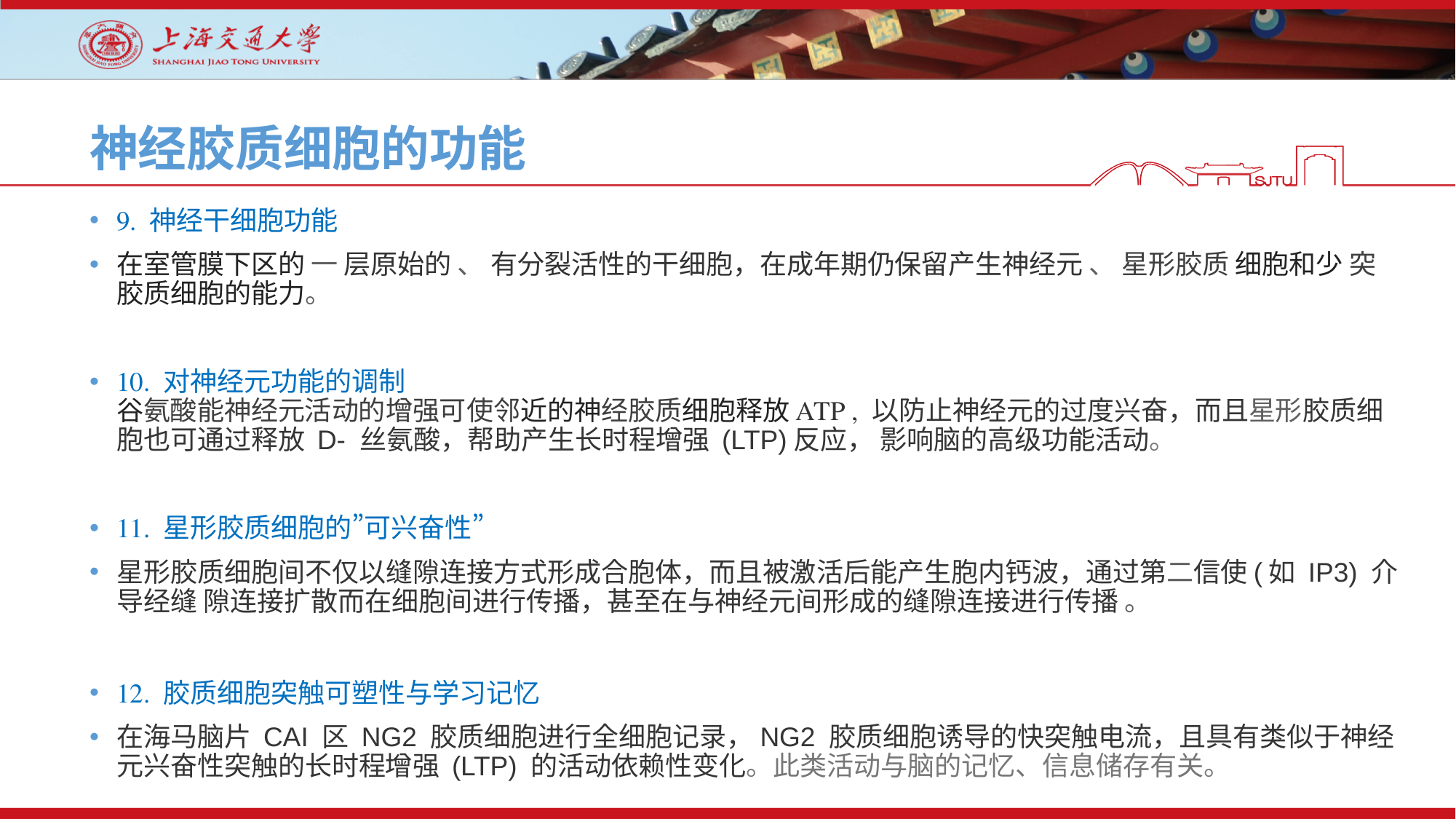

# 神经胶质细胞的功能
9. 神经干细胞功能
在室管膜下区的 一 层原始的 、 有分裂活性的干细胞，在成年期仍保留产生神经元 、 星形胶质 细胞和少 突 胶质细胞的能力。

10. 对神经元功能的调制
谷氨酸能神经元活动的增强可使邻近的神经胶质细胞释放ATP , 以防止神经元的过度兴奋，而且星形胶质细胞也可通过释放 D- 丝氨酸，帮助产生长时程增强 (LTP)反应， 影响脑的高级功能活动。

11. 星形胶质细胞的”可兴奋性”
星形胶质细胞间不仅以缝隙连接方式形成合胞体，而且被激活后能产生胞内钙波，通过第二信使(如 IP3) 介导经缝 隙连接扩散而在细胞间进行传播，甚至在与神经元间形成的缝隙连接进行传播 。

12. 胶质细胞突触可塑性与学习记忆
在海马脑片 CAI 区 NG2 胶质细胞进行全细胞记录，NG2 胶质细胞诱导的快突触电流，且具有类似于神经元兴奋性突触的长时程增强 (LTP) 的活动依赖性变化。此类活动与脑的记忆、信息储存有关。